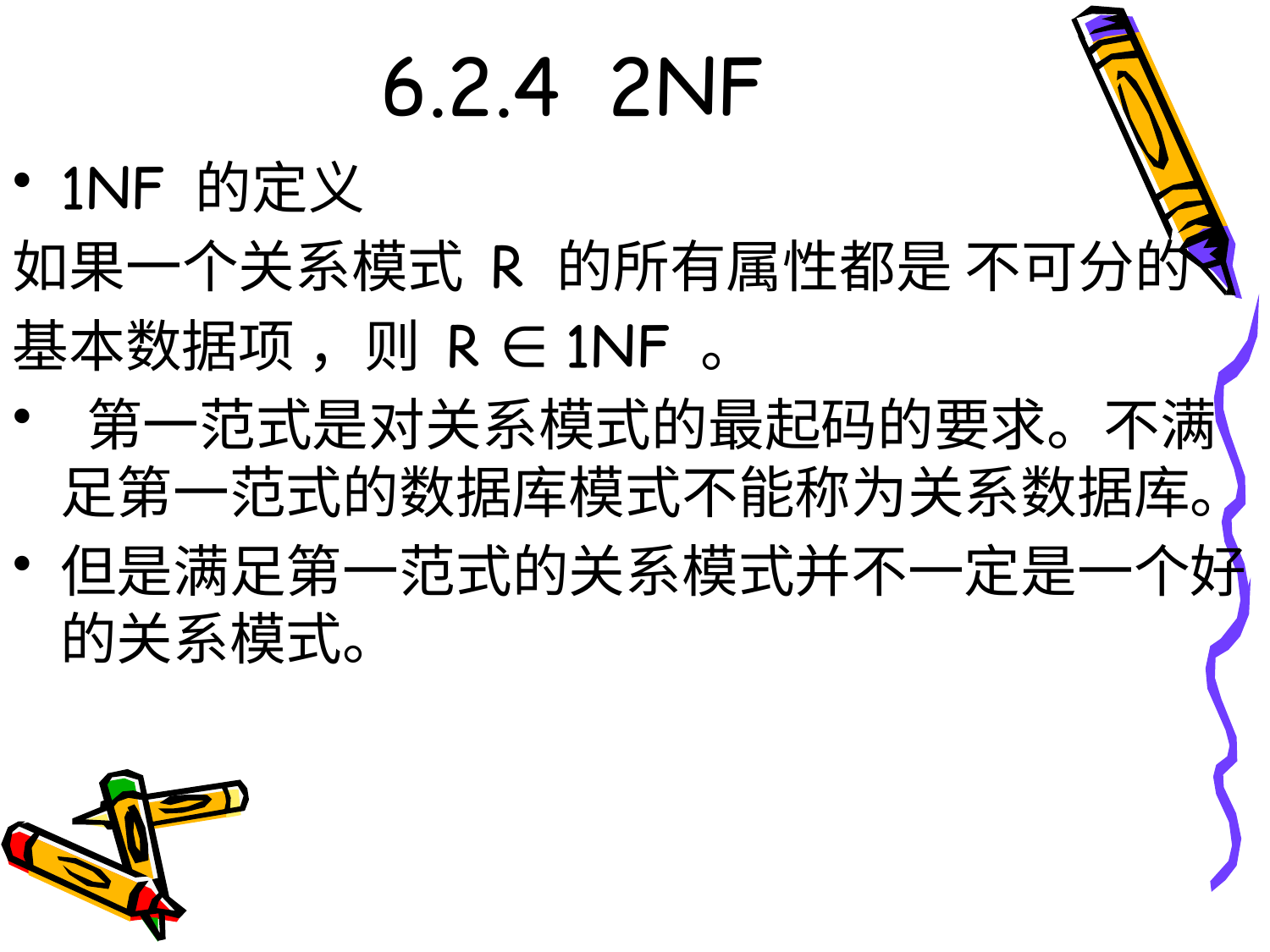

# 6.2.4  2NF
1NF 的定义
如果一个关系模式 R 的所有属性都是 不可分的
基本数据项 ，则 R ∈ 1NF 。
 第一范式是对关系模式的最起码的要求。不满足第一范式的数据库模式不能称为关系数据库。
但是满足第一范式的关系模式并不一定是一个好的关系模式。